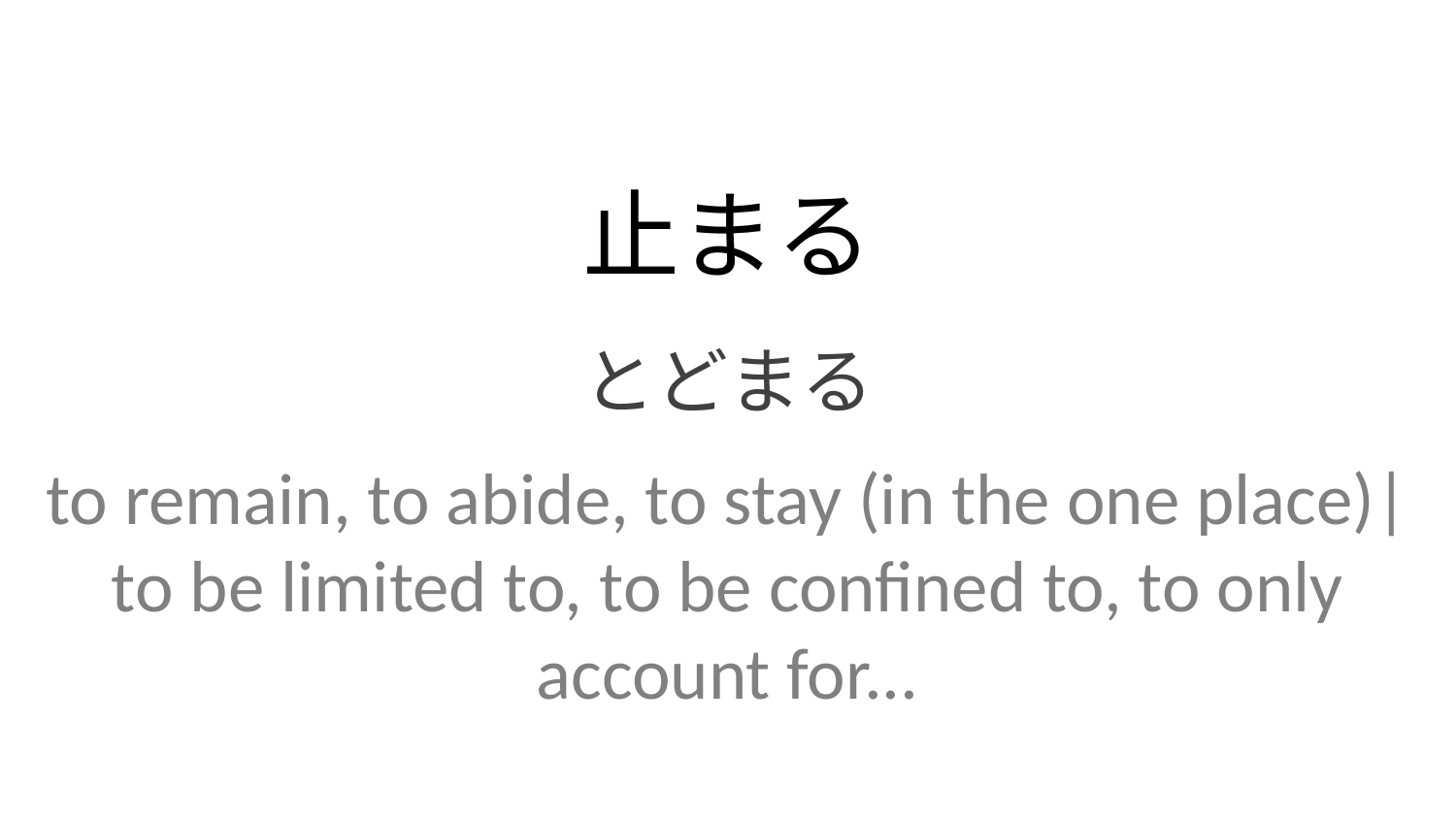

止まる

とどまる
to remain, to abide, to stay (in the one place)| to be limited to, to be confined to, to only account for...